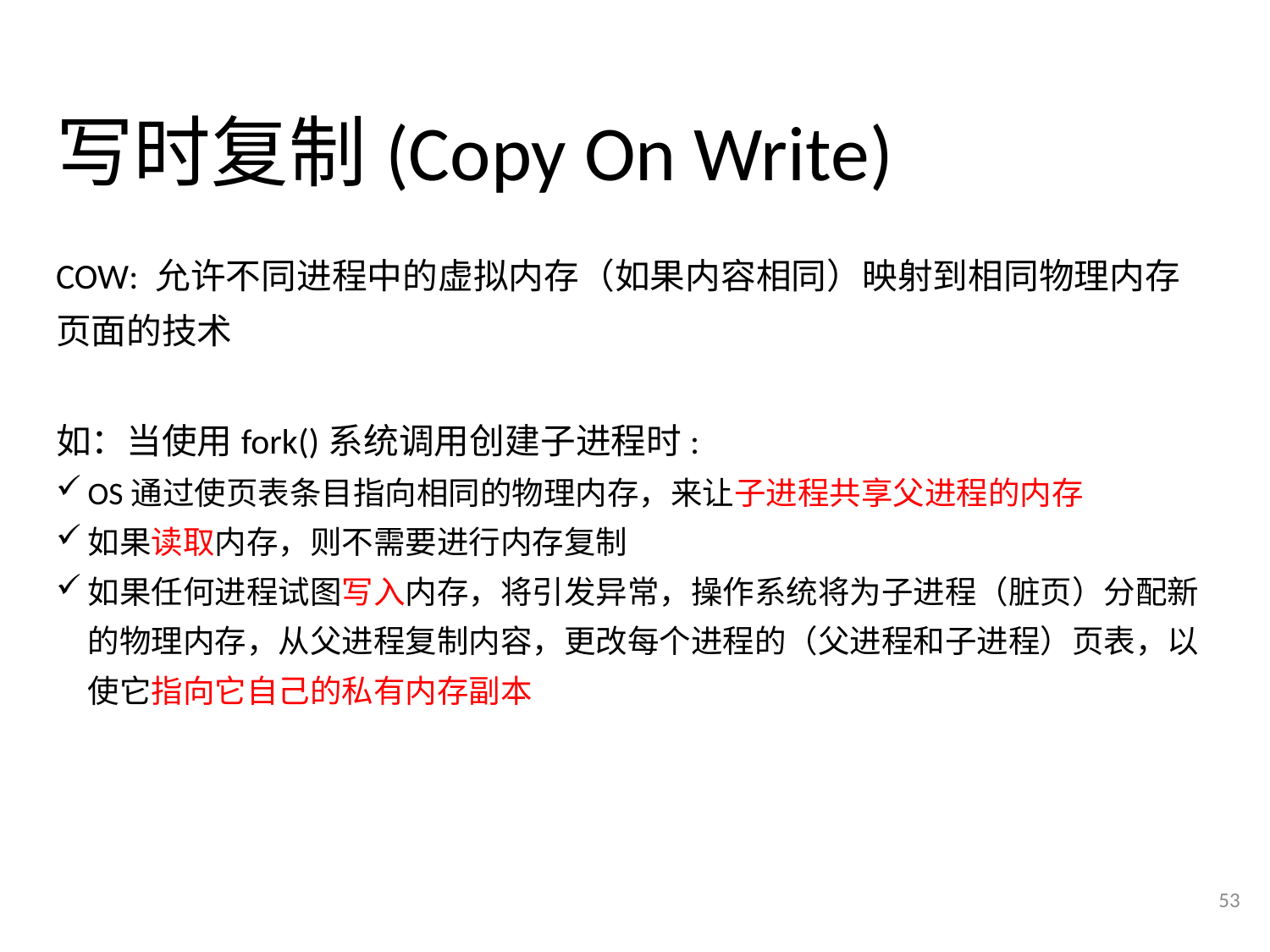

# 写时复制(Copy On Write)
COW: 允许不同进程中的虚拟内存（如果内容相同）映射到相同物理内存页面的技术

如：当使用fork()系统调用创建子进程时:
OS通过使页表条目指向相同的物理内存，来让子进程共享父进程的内存
如果读取内存，则不需要进行内存复制
如果任何进程试图写入内存，将引发异常，操作系统将为子进程（脏页）分配新的物理内存，从父进程复制内容，更改每个进程的（父进程和子进程）页表，以使它指向它自己的私有内存副本
53